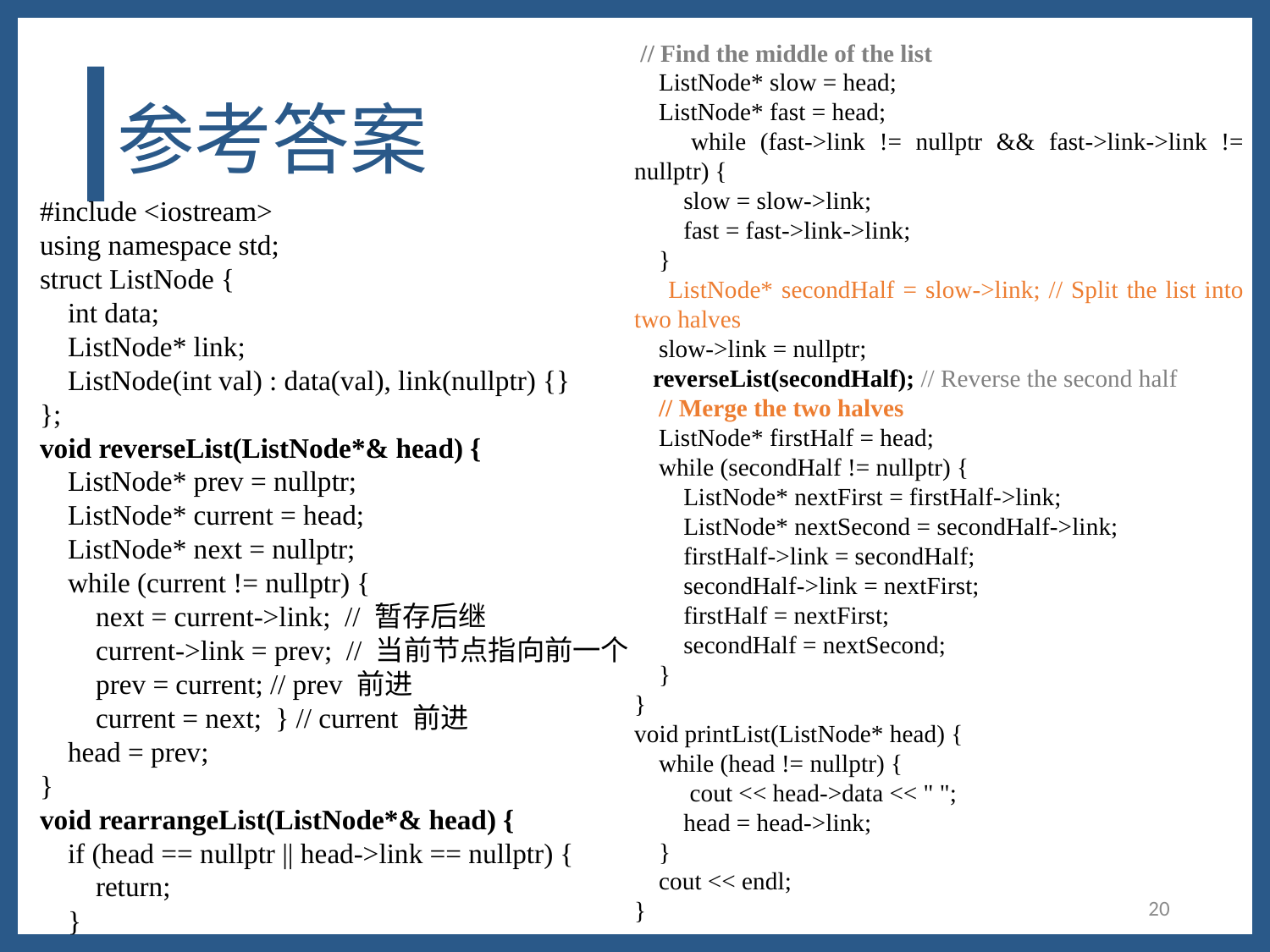

// Find the middle of the list
    ListNode* slow = head;
    ListNode* fast = head;
    while (fast->link != nullptr && fast->link->link != nullptr) {
        slow = slow->link;
        fast = fast->link->link;
    }
    ListNode* secondHalf = slow->link; // Split the list into two halves
    slow->link = nullptr;
   reverseList(secondHalf); // Reverse the second half
    // Merge the two halves
    ListNode* firstHalf = head;
    while (secondHalf != nullptr) {
        ListNode* nextFirst = firstHalf->link;
        ListNode* nextSecond = secondHalf->link;
        firstHalf->link = secondHalf;
        secondHalf->link = nextFirst;
        firstHalf = nextFirst;
        secondHalf = nextSecond;
    }
}
void printList(ListNode* head) {
    while (head != nullptr) {
         cout << head->data << " ";
        head = head->link;
    }
    cout << endl;
}
# 参考答案
#include <iostream>
using namespace std;
struct ListNode {
    int data;
    ListNode* link;
    ListNode(int val) : data(val), link(nullptr) {}
};
void reverseList(ListNode*& head) {
    ListNode* prev = nullptr;
    ListNode* current = head;
    ListNode* next = nullptr;
    while (current != nullptr) {
        next = current->link;  // 暂存后继
        current->link = prev;  // 当前节点指向前一个
        prev = current; // prev 前进
        current = next;  } // current 前进
    head = prev;
}
void rearrangeList(ListNode*& head) {
    if (head == nullptr || head->link == nullptr) {
        return;
    }
20